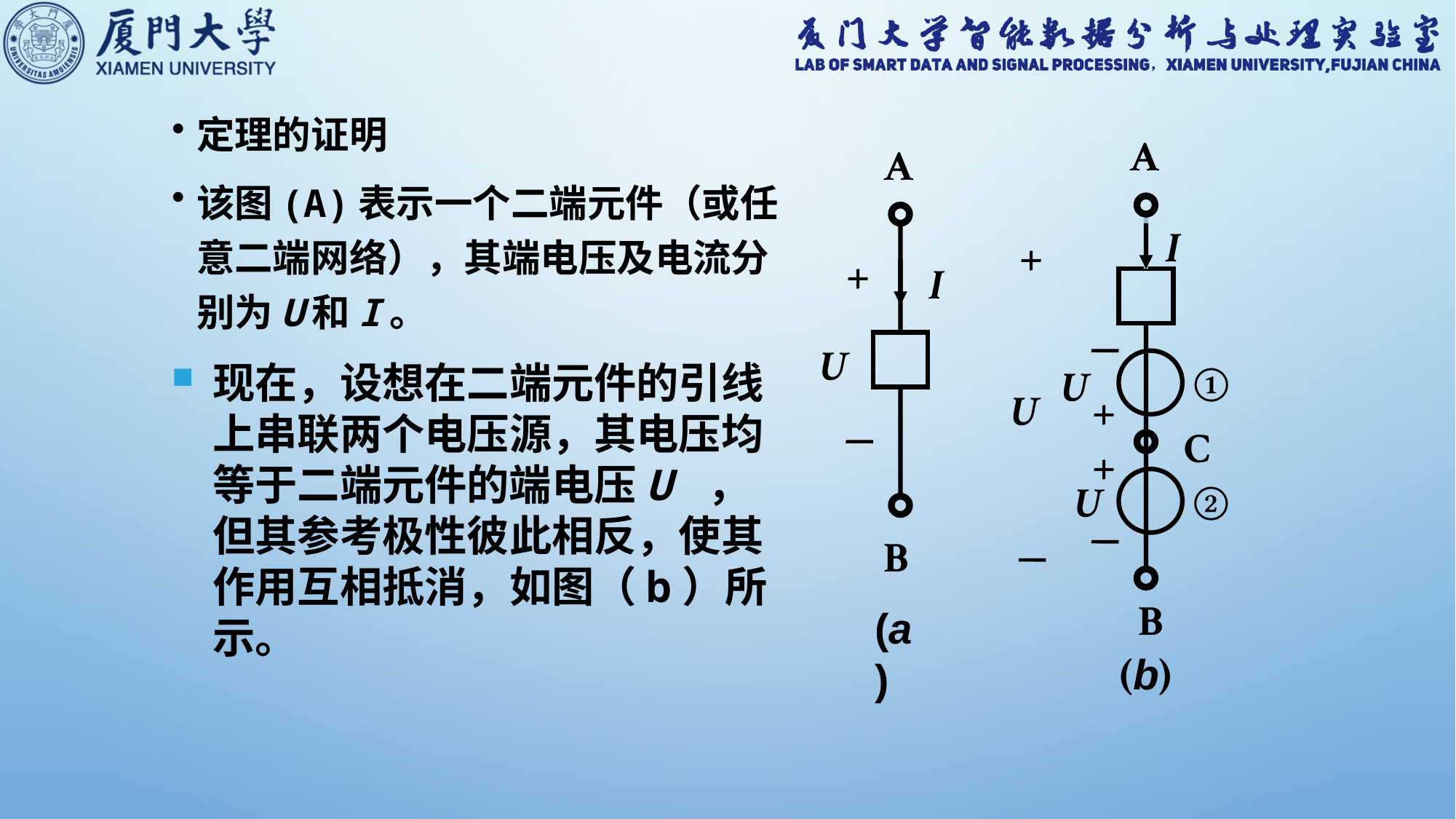

定理的证明
该图(a)表示一个二端元件（或任意二端网络），其端电压及电流分别为U和I。
A
A

+
I

U

B
(a)

I
+

①
U
U
+
C
+

U

②

B
(b)
现在，设想在二端元件的引线上串联两个电压源，其电压均等于二端元件的端电压U ，但其参考极性彼此相反，使其作用互相抵消，如图（b）所示。